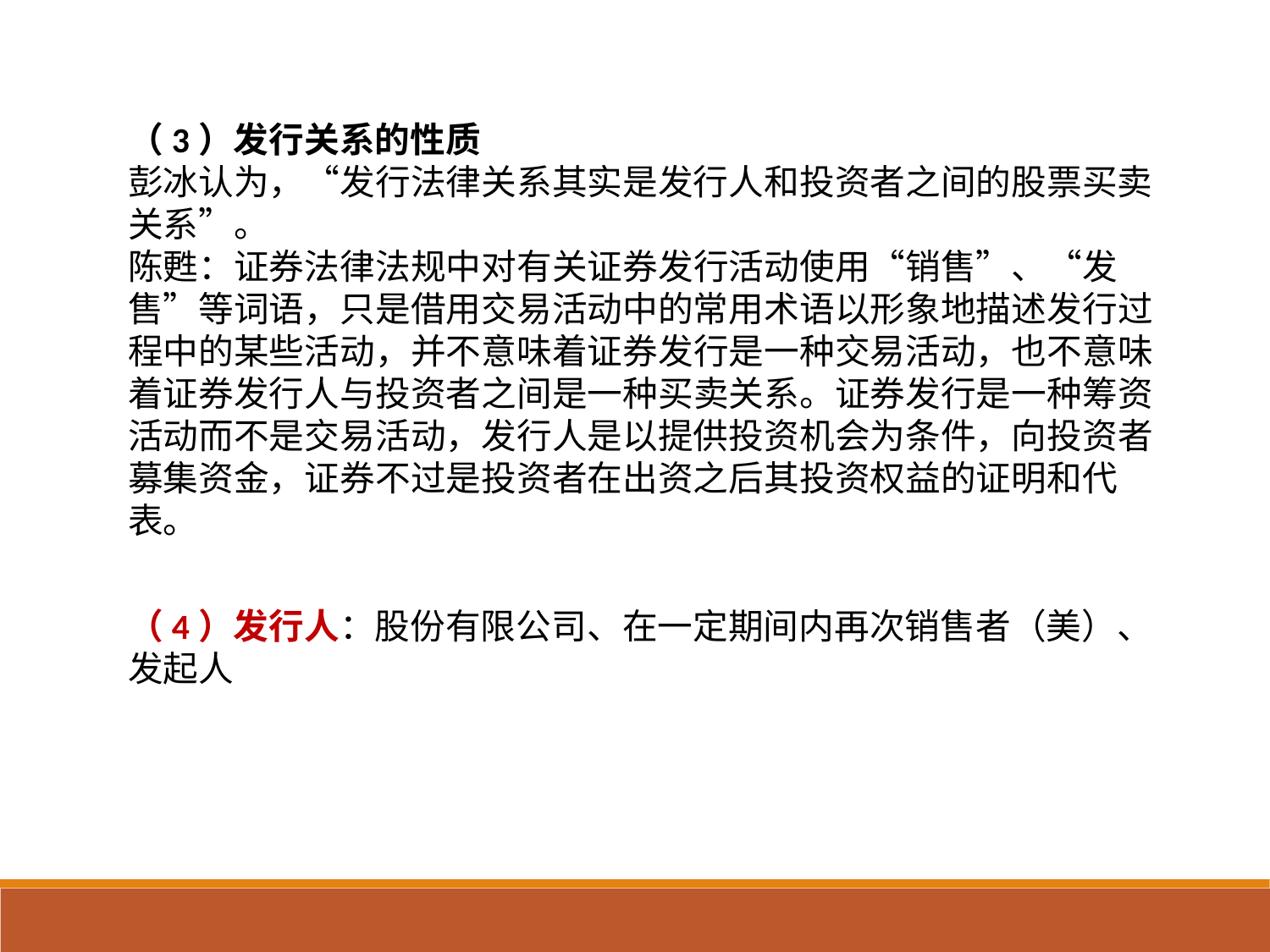

（3）发行关系的性质
彭冰认为，“发行法律关系其实是发行人和投资者之间的股票买卖关系”。
陈甦：证券法律法规中对有关证券发行活动使用“销售”、“发售”等词语，只是借用交易活动中的常用术语以形象地描述发行过程中的某些活动，并不意味着证券发行是一种交易活动，也不意味着证券发行人与投资者之间是一种买卖关系。证券发行是一种筹资活动而不是交易活动，发行人是以提供投资机会为条件，向投资者募集资金，证券不过是投资者在出资之后其投资权益的证明和代表。

（4）发行人：股份有限公司、在一定期间内再次销售者（美）、发起人